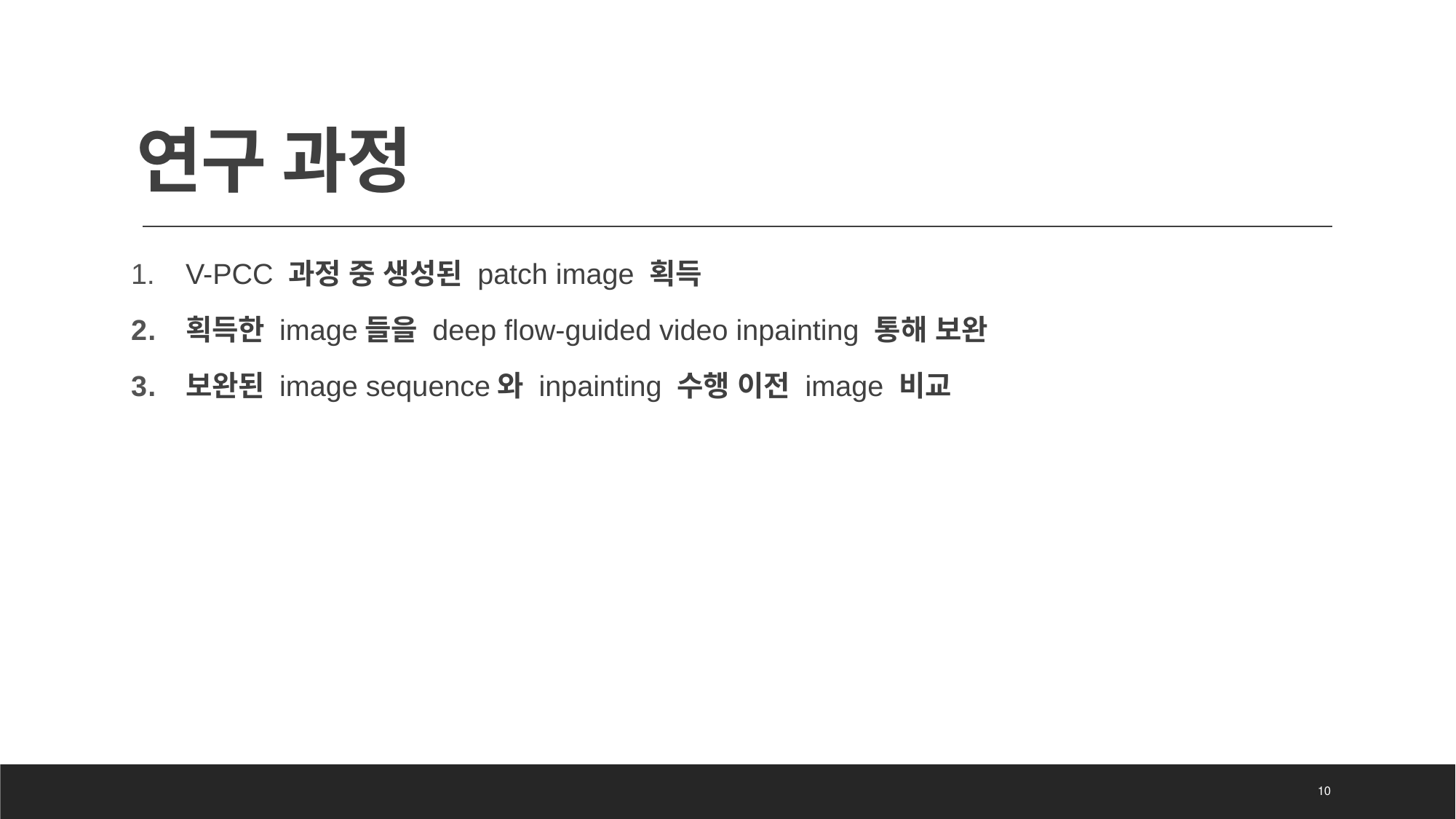

# 연구 과정
V-PCC 과정 중 생성된 patch image 획득
획득한 image들을 deep flow-guided video inpainting 통해 보완
보완된 image sequence와 inpainting 수행 이전 image 비교
10